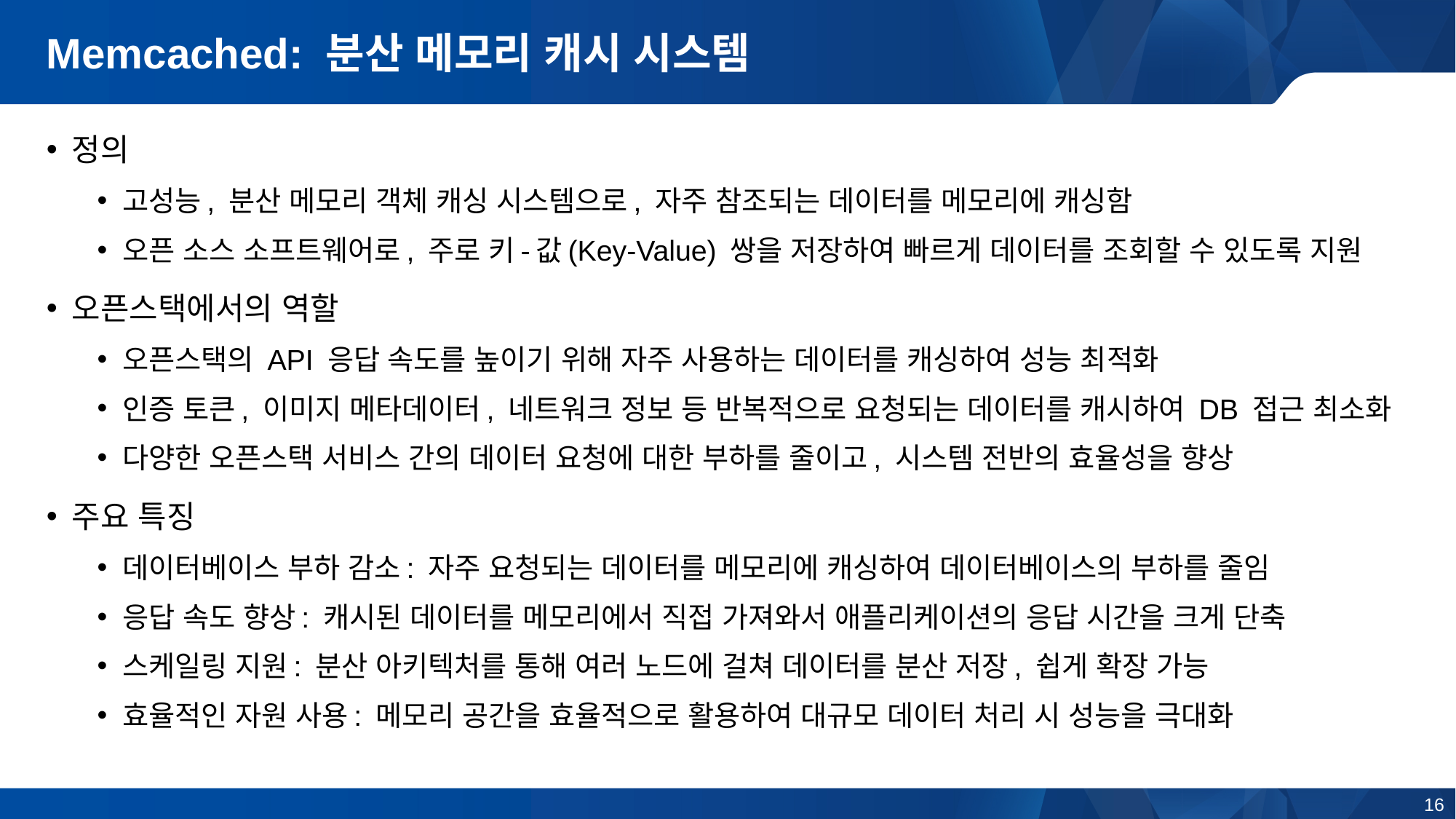

# Memcached: 분산 메모리 캐시 시스템
정의
고성능, 분산 메모리 객체 캐싱 시스템으로, 자주 참조되는 데이터를 메모리에 캐싱함
오픈 소스 소프트웨어로, 주로 키-값(Key-Value) 쌍을 저장하여 빠르게 데이터를 조회할 수 있도록 지원
오픈스택에서의 역할
오픈스택의 API 응답 속도를 높이기 위해 자주 사용하는 데이터를 캐싱하여 성능 최적화
인증 토큰, 이미지 메타데이터, 네트워크 정보 등 반복적으로 요청되는 데이터를 캐시하여 DB 접근 최소화
다양한 오픈스택 서비스 간의 데이터 요청에 대한 부하를 줄이고, 시스템 전반의 효율성을 향상
주요 특징
데이터베이스 부하 감소: 자주 요청되는 데이터를 메모리에 캐싱하여 데이터베이스의 부하를 줄임
응답 속도 향상: 캐시된 데이터를 메모리에서 직접 가져와서 애플리케이션의 응답 시간을 크게 단축
스케일링 지원: 분산 아키텍처를 통해 여러 노드에 걸쳐 데이터를 분산 저장, 쉽게 확장 가능
효율적인 자원 사용: 메모리 공간을 효율적으로 활용하여 대규모 데이터 처리 시 성능을 극대화
16